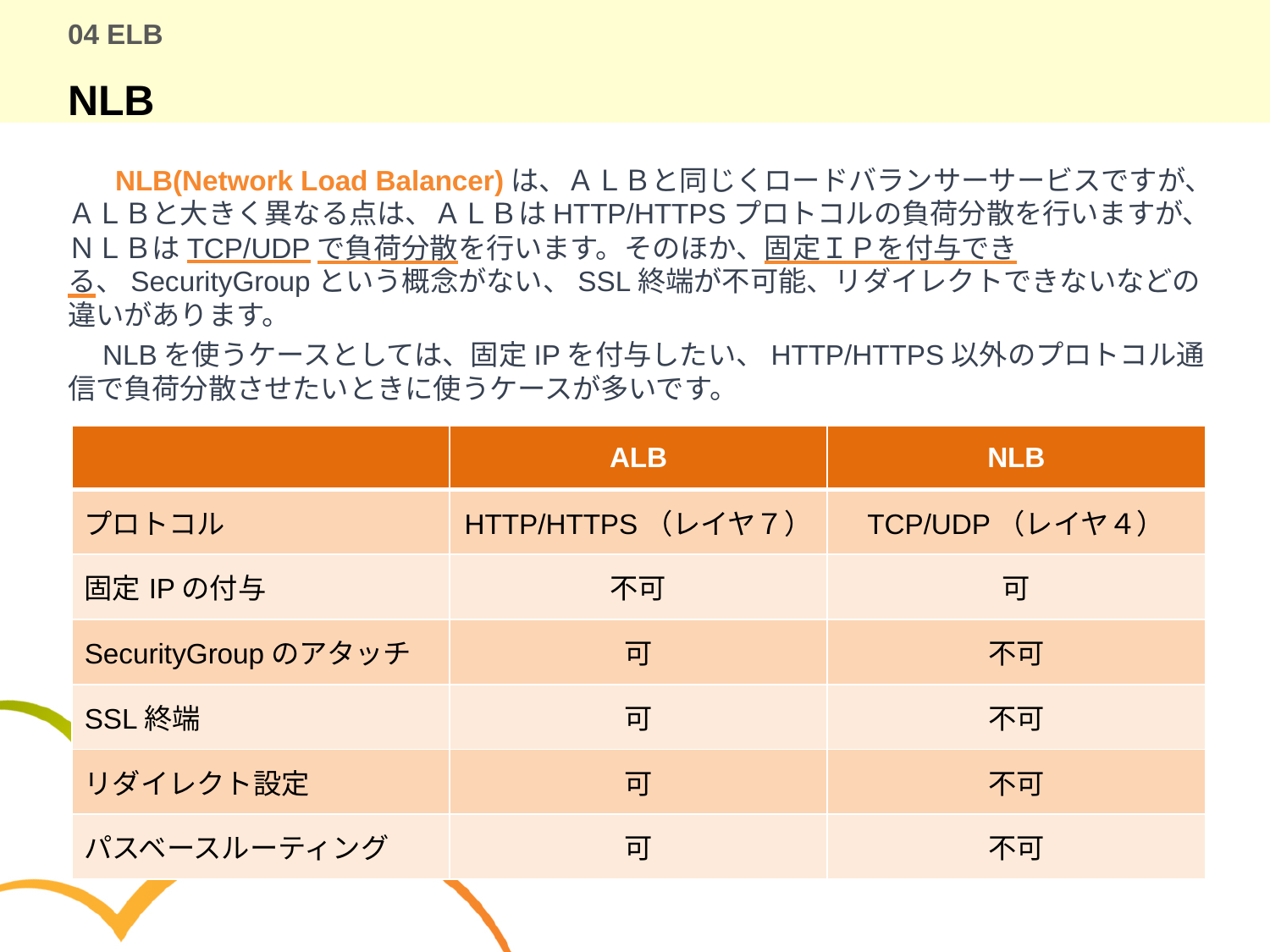

# 04 ELB
NLB
　  NLB(Network Load Balancer)は、ＡＬＢと同じくロードバランサーサービスですが、ＡＬＢと大きく異なる点は、ＡＬＢはHTTP/HTTPSプロトコルの負荷分散を行いますが、ＮＬＢはTCP/UDPで負荷分散を行います。そのほか、固定ＩＰを付与できる、SecurityGroupという概念がない、SSL終端が不可能、リダイレクトできないなどの違いがあります。
　NLBを使うケースとしては、固定IPを付与したい、HTTP/HTTPS以外のプロトコル通信で負荷分散させたいときに使うケースが多いです。

|  | ALB | NLB |
| --- | --- | --- |
| プロトコル | HTTP/HTTPS（レイヤ７） | TCP/UDP（レイヤ４） |
| 固定IPの付与 | 不可 | 可 |
| SecurityGroupのアタッチ | 可 | 不可 |
| SSL終端 | 可 | 不可 |
| リダイレクト設定 | 可 | 不可 |
| パスベースルーティング | 可 | 不可 |